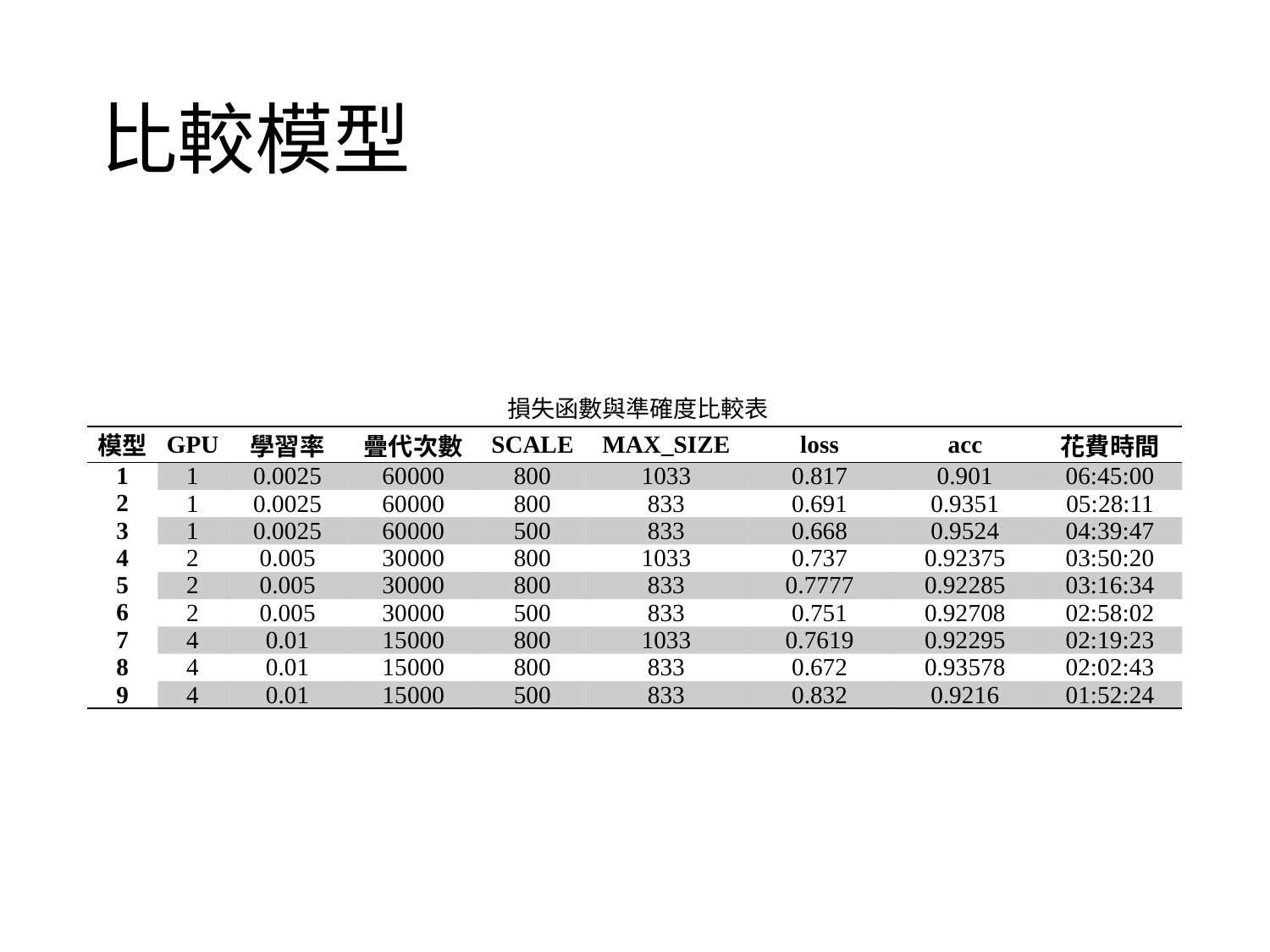

# 比較模型
損失函數與準確度比較表
| 模型 | GPU | 學習率 | 疊代次數 | SCALE | MAX\_SIZE | loss | acc | 花費時間 |
| --- | --- | --- | --- | --- | --- | --- | --- | --- |
| 1 | 1 | 0.0025 | 60000 | 800 | 1033 | 0.817 | 0.901 | 06:45:00 |
| 2 | 1 | 0.0025 | 60000 | 800 | 833 | 0.691 | 0.9351 | 05:28:11 |
| 3 | 1 | 0.0025 | 60000 | 500 | 833 | 0.668 | 0.9524 | 04:39:47 |
| 4 | 2 | 0.005 | 30000 | 800 | 1033 | 0.737 | 0.92375 | 03:50:20 |
| 5 | 2 | 0.005 | 30000 | 800 | 833 | 0.7777 | 0.92285 | 03:16:34 |
| 6 | 2 | 0.005 | 30000 | 500 | 833 | 0.751 | 0.92708 | 02:58:02 |
| 7 | 4 | 0.01 | 15000 | 800 | 1033 | 0.7619 | 0.92295 | 02:19:23 |
| 8 | 4 | 0.01 | 15000 | 800 | 833 | 0.672 | 0.93578 | 02:02:43 |
| 9 | 4 | 0.01 | 15000 | 500 | 833 | 0.832 | 0.9216 | 01:52:24 |